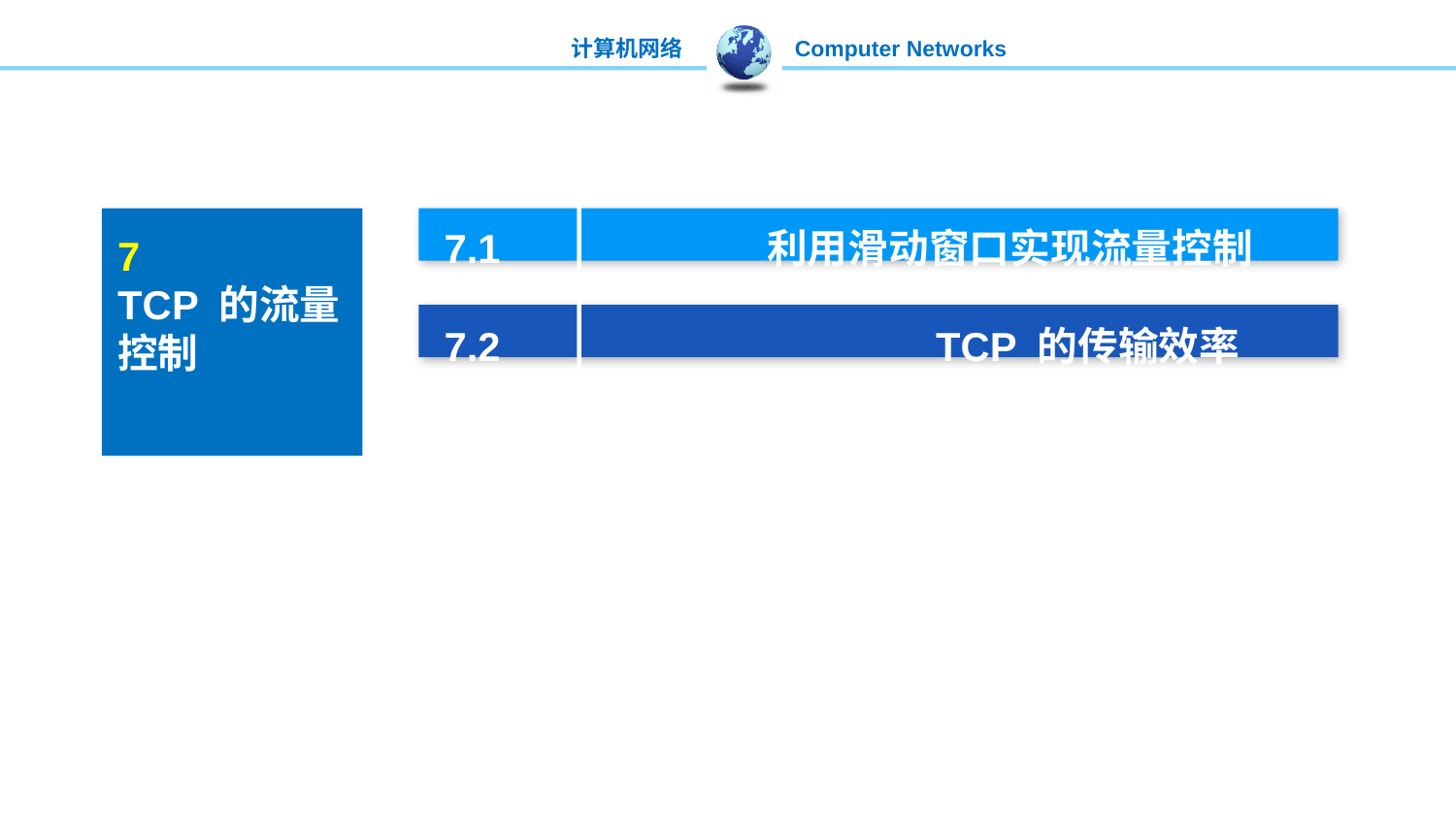

7.1                       利用滑动窗口实现流量控制
7.2                                       TCP 的传输效率

7
TCP 的流量控制